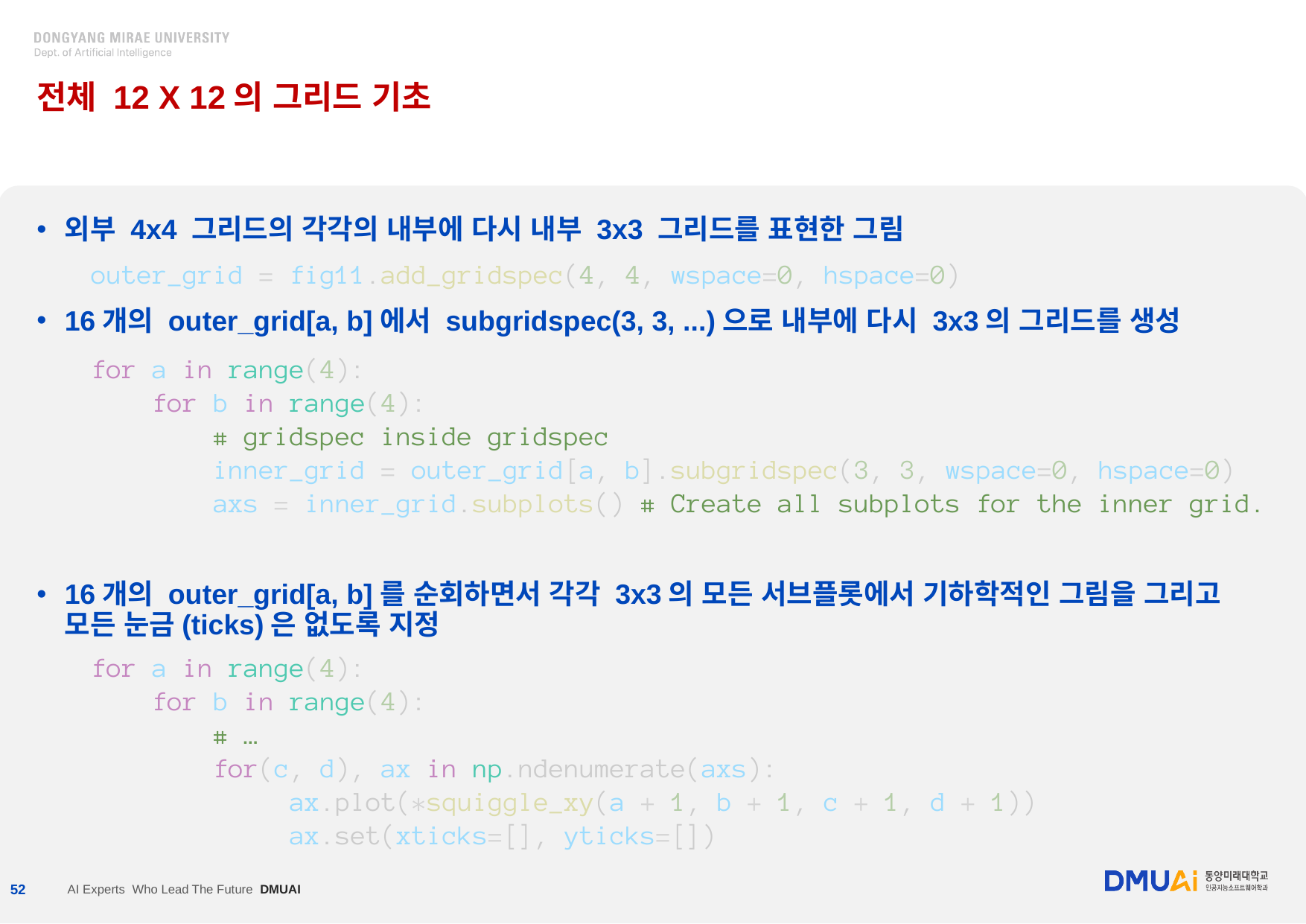

# 전체 12 X 12의 그리드 기초

외부 4x4 그리드의 각각의 내부에 다시 내부 3x3 그리드를 표현한 그림

16개의 outer_grid[a, b]에서 subgridspec(3, 3, ...)으로 내부에 다시 3x3의 그리드를 생성

16개의 outer_grid[a, b]를 순회하면서 각각 3x3의 모든 서브플롯에서 기하학적인 그림을 그리고 모든 눈금(ticks)은 없도록 지정

outer_grid = fig11.add_gridspec(4, 4, wspace=0, hspace=0)
for a in range(4):
    for b in range(4):
        # gridspec inside gridspec
        inner_grid = outer_grid[a, b].subgridspec(3, 3, wspace=0, hspace=0)
        axs = inner_grid.subplots() # Create all subplots for the inner grid.
for a in range(4):
    for b in range(4):
        # …
        for(c, d), ax in np.ndenumerate(axs):
             ax.plot(*squiggle_xy(a + 1, b + 1, c + 1, d + 1))
             ax.set(xticks=[], yticks=[])